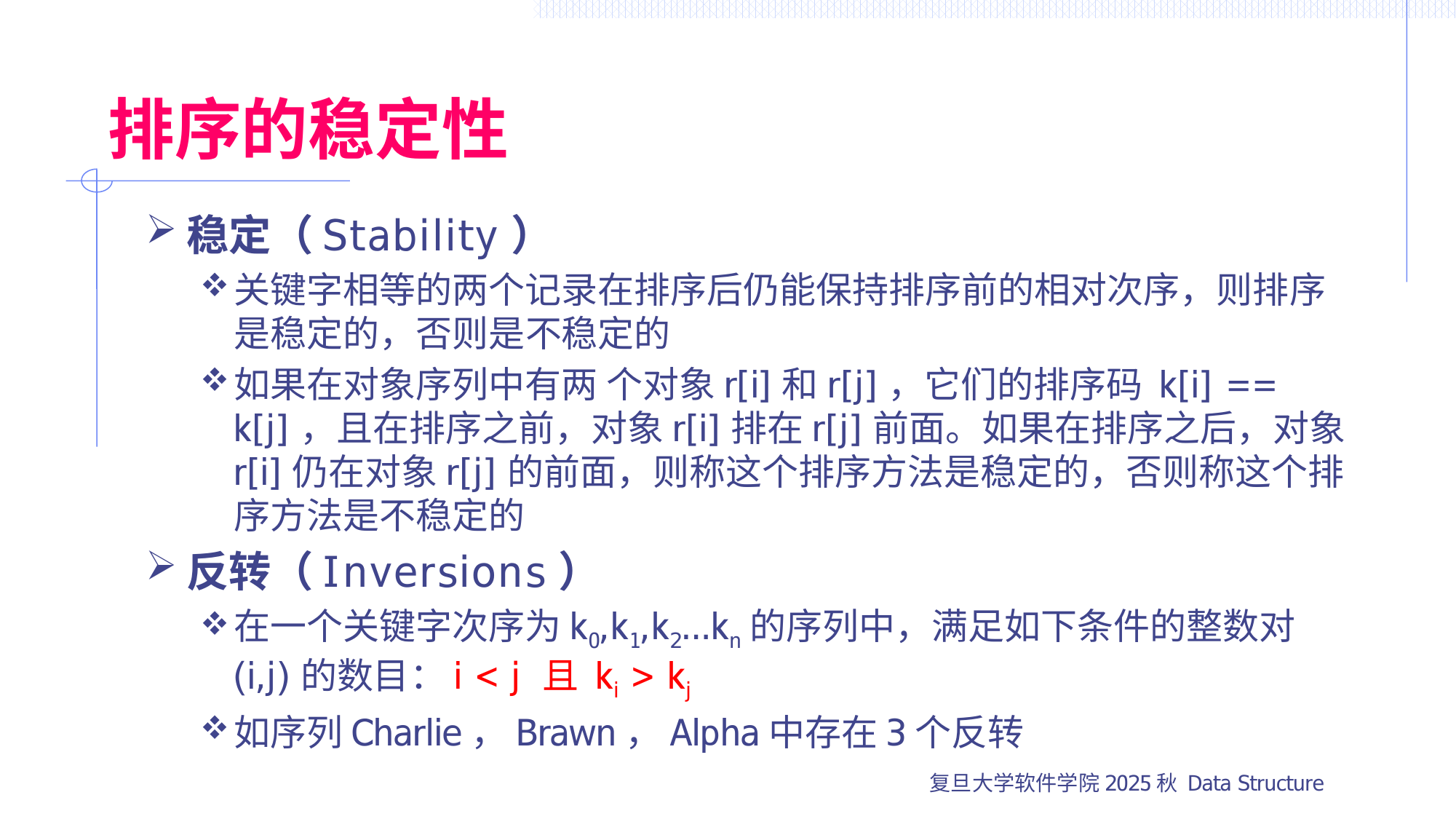

# 排序的稳定性
稳定（Stability）
关键字相等的两个记录在排序后仍能保持排序前的相对次序，则排序是稳定的，否则是不稳定的
如果在对象序列中有两 个对象r[i]和r[j]，它们的排序码 k[i] == k[j]，且在排序之前，对象r[i]排在r[j]前面。如果在排序之后，对象r[i]仍在对象r[j]的前面，则称这个排序方法是稳定的，否则称这个排序方法是不稳定的
反转（Inversions）
在一个关键字次序为k0,k1,k2…kn的序列中，满足如下条件的整数对(i,j)的数目：i < j 且 ki > kj
如序列Charlie，Brawn，Alpha中存在3个反转